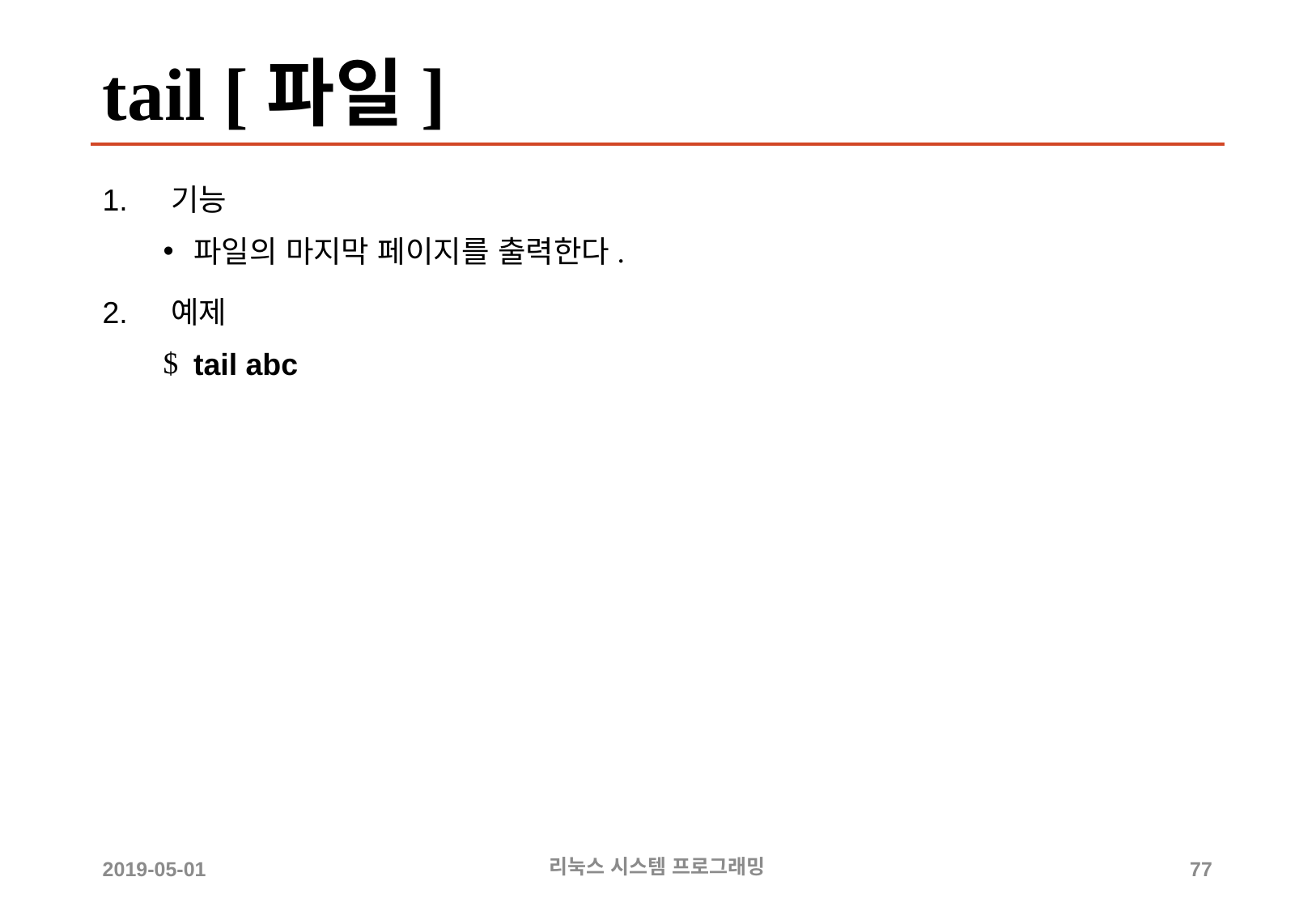

# tail [파일]
기능
파일의 마지막 페이지를 출력한다.
예제
tail abc

2019-05-01
리눅스 시스템 프로그래밍
77